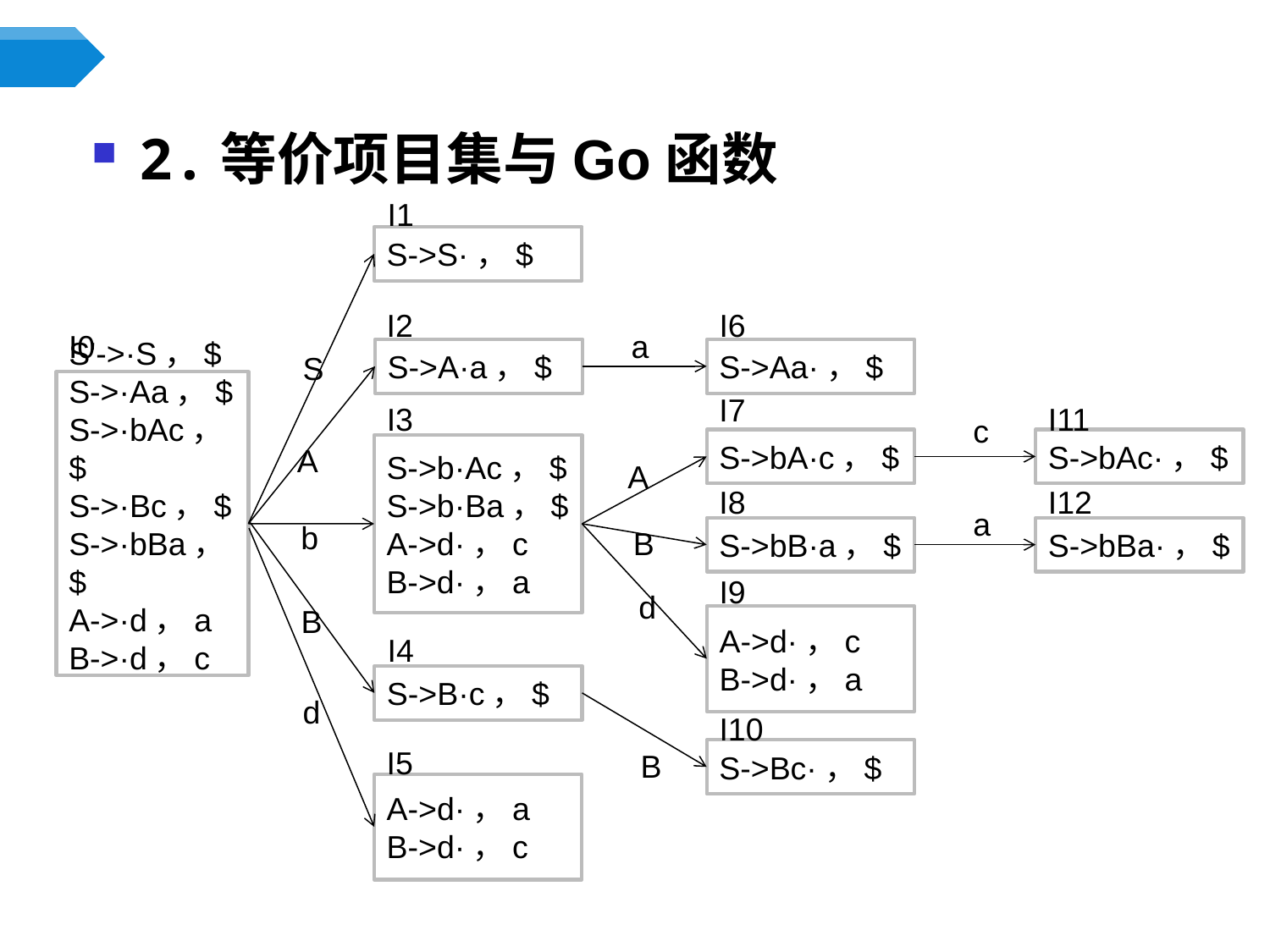

2.等价项目集与Go函数
I1
S->S·，$
I2
I6
I0
a
S->A·a，$
S->Aa·，$
S

S'->·S，$
S->·Aa，$
S->·bAc，$
S->·Bc，$
S->·bBa，$
A->·d，a
B->·d，c
S->·bBa，$
A->·d，a
B->·d，c
I7
I3
I11
c
S->bA·c，$
S->bAc·，$
A
S->b·Ac，$
S->b·Ba，$
A->d·，c
B->d·，a
A
I8
I12
a
b
B
S->bB·a，$
S->bBa·，$
I9
d
B
A->d·，c
B->d·，a
I4
S->B·c，$
d
I10
I5
B
S->Bc·，$
A->d·，a
B->d·，c